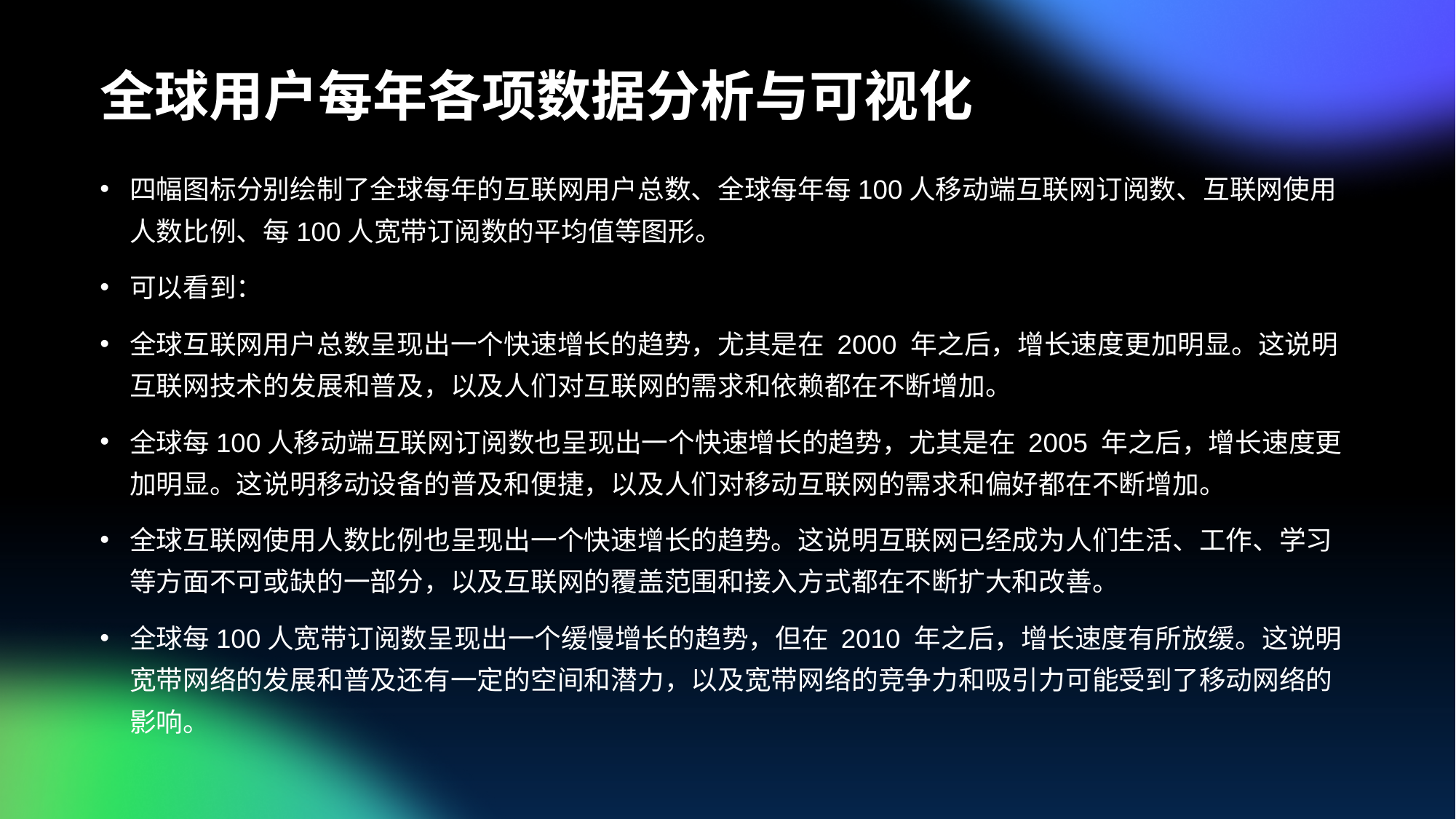

# 全球用户每年各项数据分析与可视化
四幅图标分别绘制了全球每年的互联网用户总数、全球每年每100人移动端互联网订阅数、互联网使用人数比例、每100人宽带订阅数的平均值等图形。
可以看到：
全球互联网用户总数呈现出一个快速增长的趋势，尤其是在 2000 年之后，增长速度更加明显。这说明互联网技术的发展和普及，以及人们对互联网的需求和依赖都在不断增加。
全球每100人移动端互联网订阅数也呈现出一个快速增长的趋势，尤其是在 2005 年之后，增长速度更加明显。这说明移动设备的普及和便捷，以及人们对移动互联网的需求和偏好都在不断增加。
全球互联网使用人数比例也呈现出一个快速增长的趋势。这说明互联网已经成为人们生活、工作、学习等方面不可或缺的一部分，以及互联网的覆盖范围和接入方式都在不断扩大和改善。
全球每100人宽带订阅数呈现出一个缓慢增长的趋势，但在 2010 年之后，增长速度有所放缓。这说明宽带网络的发展和普及还有一定的空间和潜力，以及宽带网络的竞争力和吸引力可能受到了移动网络的影响。